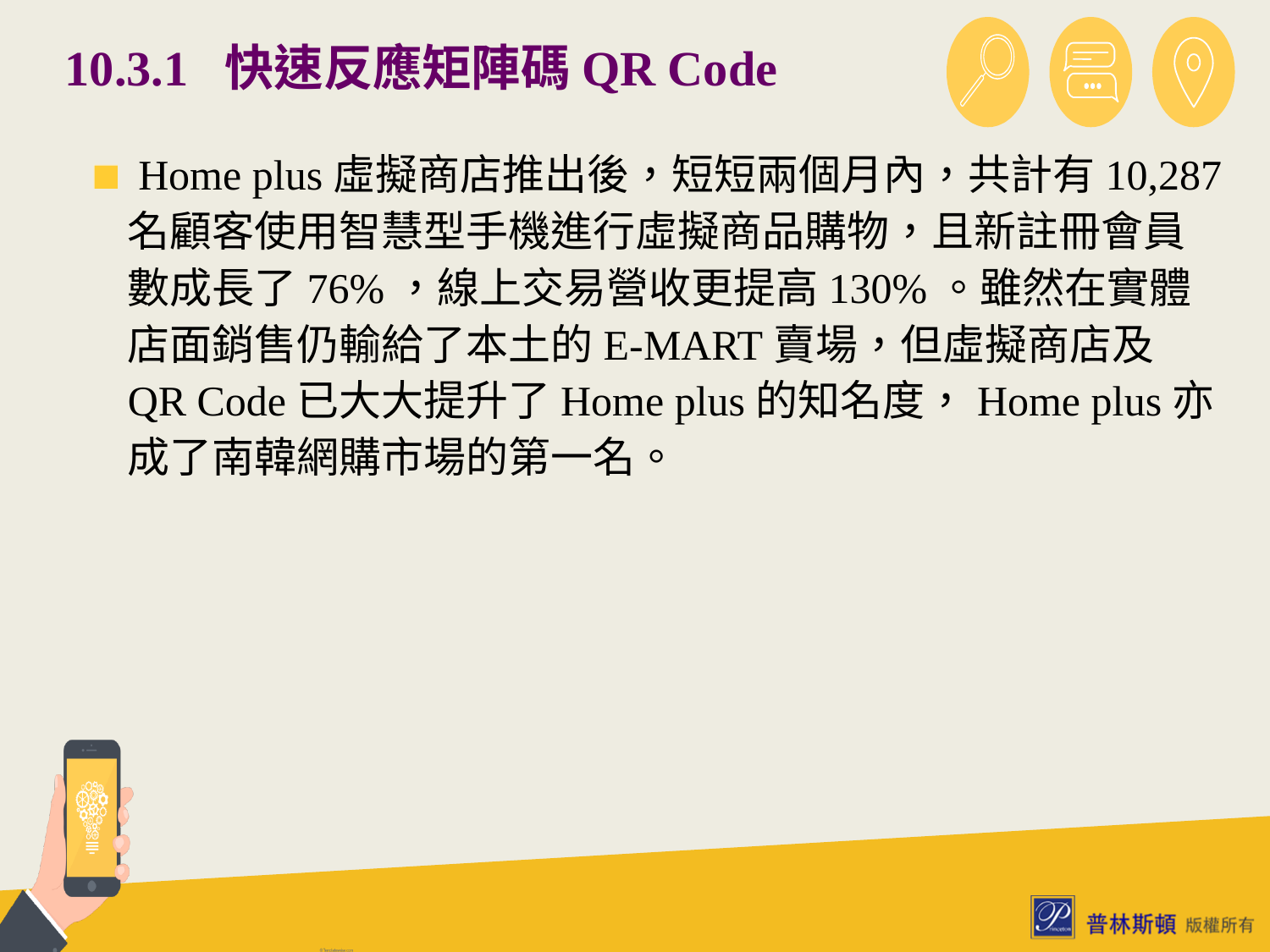

# 10.3.1  快速反應矩陣碼QR Code
 Home plus虛擬商店推出後，短短兩個月內，共計有10,287名顧客使用智慧型手機進行虛擬商品購物，且新註冊會員數成長了76%，線上交易營收更提高130%。雖然在實體店面銷售仍輸給了本土的E-MART賣場，但虛擬商店及QR Code已大大提升了Home plus的知名度，Home plus亦成了南韓網購市場的第一名。